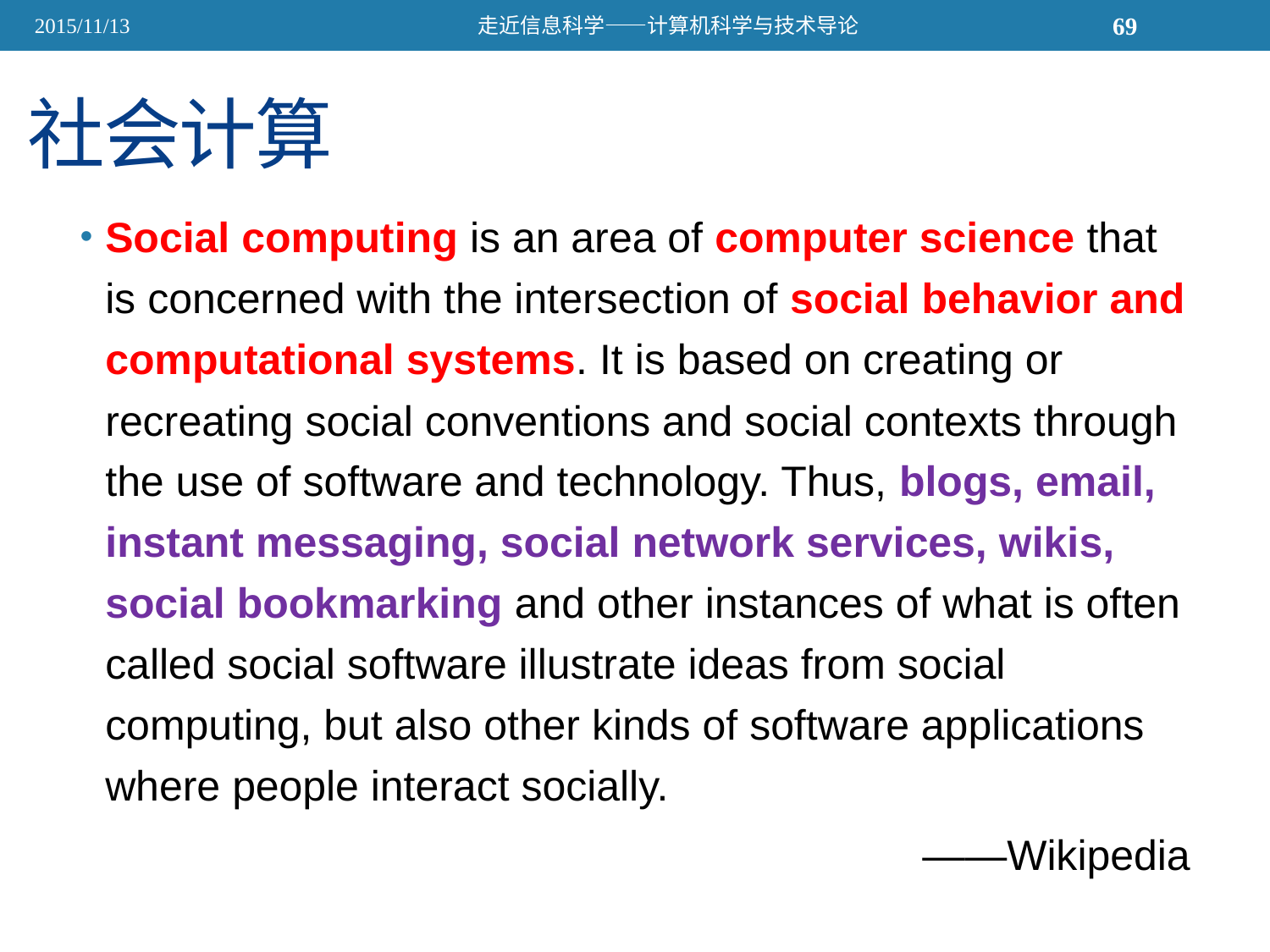

2015/11/13
走近信息科学——计算机科学与技术导论
69
# 社会计算
Social computing is an area of computer science that is concerned with the intersection of social behavior and computational systems. It is based on creating or recreating social conventions and social contexts through the use of software and technology. Thus, blogs, email, instant messaging, social network services, wikis, social bookmarking and other instances of what is often called social software illustrate ideas from social computing, but also other kinds of software applications where people interact socially.
——Wikipedia